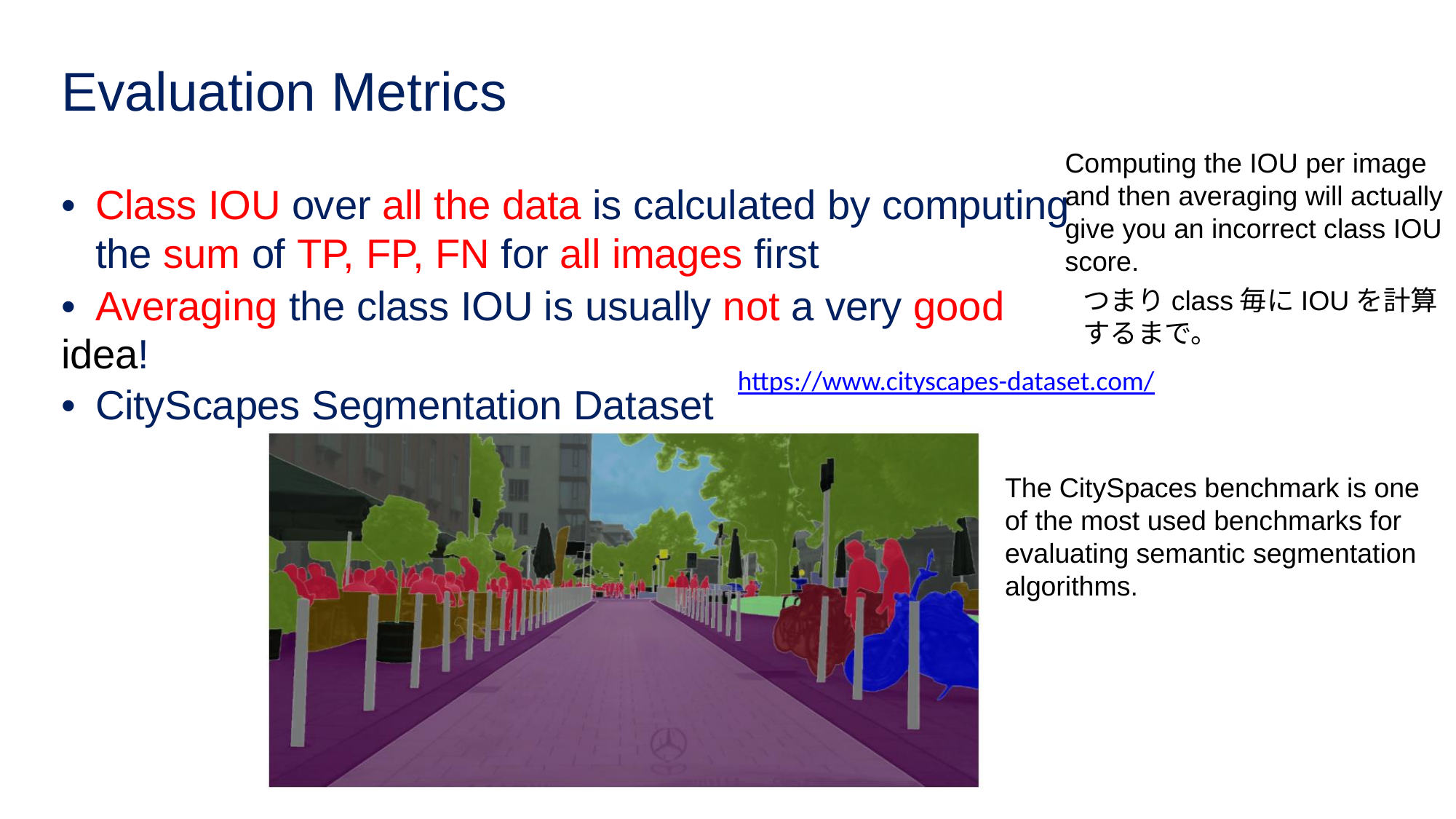

Evaluation Metrics
Computing the IOU per image and then averaging will actually give you an incorrect class IOU score.
• Class IOU over all the data is calculated by computing
the sum of TP, FP, FN for all images first
• Averaging the class IOU is usually not a very good idea!
• CityScapes Segmentation Dataset
つまりclass毎にIOUを計算するまで。
https://www.cityscapes-dataset.com/

The CitySpaces benchmark is one of the most used benchmarks for evaluating semantic segmentation algorithms.